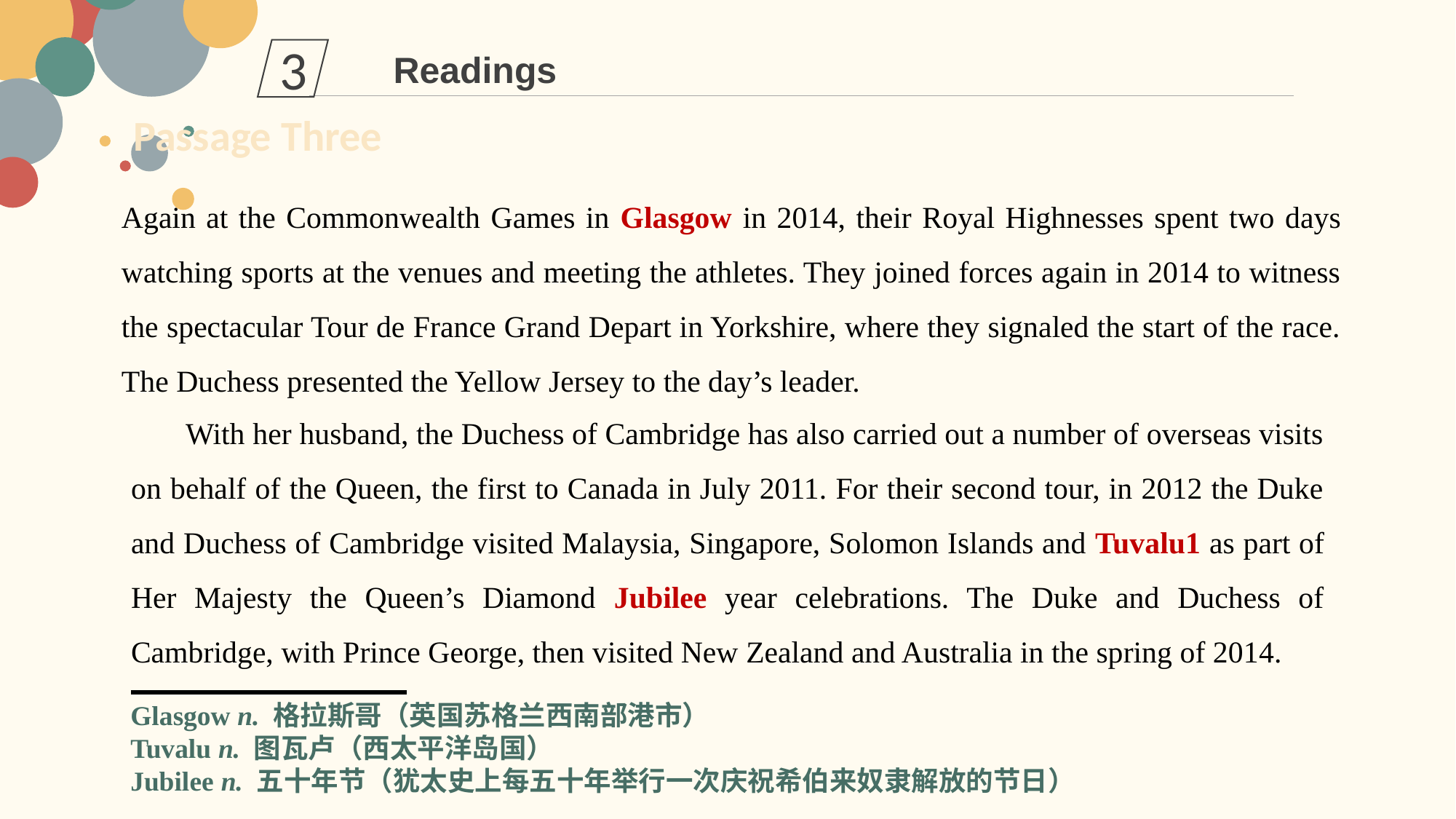

3
Readings
Passage Three
Again at the Commonwealth Games in Glasgow in 2014, their Royal Highnesses spent two days watching sports at the venues and meeting the athletes. They joined forces again in 2014 to witness the spectacular Tour de France Grand Depart in Yorkshire, where they signaled the start of the race. The Duchess presented the Yellow Jersey to the day’s leader.
With her husband, the Duchess of Cambridge has also carried out a number of overseas visits on behalf of the Queen, the first to Canada in July 2011. For their second tour, in 2012 the Duke and Duchess of Cambridge visited Malaysia, Singapore, Solomon Islands and Tuvalu1 as part of Her Majesty the Queen’s Diamond Jubilee year celebrations. The Duke and Duchess of Cambridge, with Prince George, then visited New Zealand and Australia in the spring of 2014.
Glasgow n. 格拉斯哥（英国苏格兰西南部港市）
Tuvalu n. 图瓦卢（西太平洋岛国）
Jubilee n. 五十年节（犹太史上每五十年举行一次庆祝希伯来奴隶解放的节日）